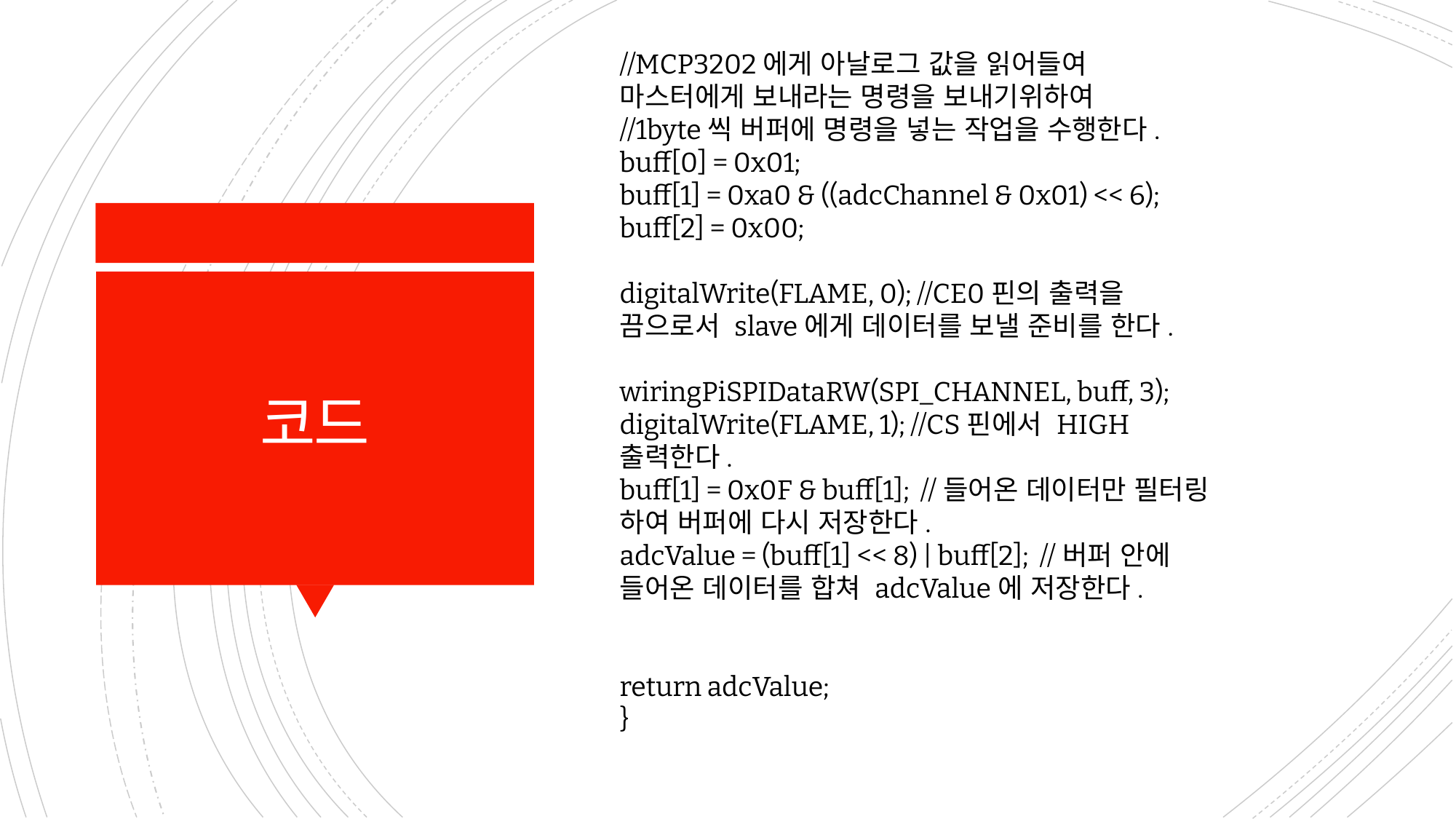

//MCP3202에게 아날로그 값을 읽어들여 마스터에게 보내라는 명령을 보내기위하여
//1byte씩 버퍼에 명령을 넣는 작업을 수행한다.
buff[0] = 0x01;
buff[1] = 0xa0 & ((adcChannel & 0x01) << 6);
buff[2] = 0x00;

digitalWrite(FLAME, 0); //CE0핀의 출력을 끔으로서 slave에게 데이터를 보낼 준비를 한다.

wiringPiSPIDataRW(SPI_CHANNEL, buff, 3);
digitalWrite(FLAME, 1); //CS핀에서 HIGH 출력한다.
buff[1] = 0x0F & buff[1];  //들어온 데이터만 필터링 하여 버퍼에 다시 저장한다.
adcValue = (buff[1] << 8) | buff[2];  //버퍼 안에 들어온 데이터를 합쳐 adcValue에 저장한다.

return adcValue;
}

# 코드